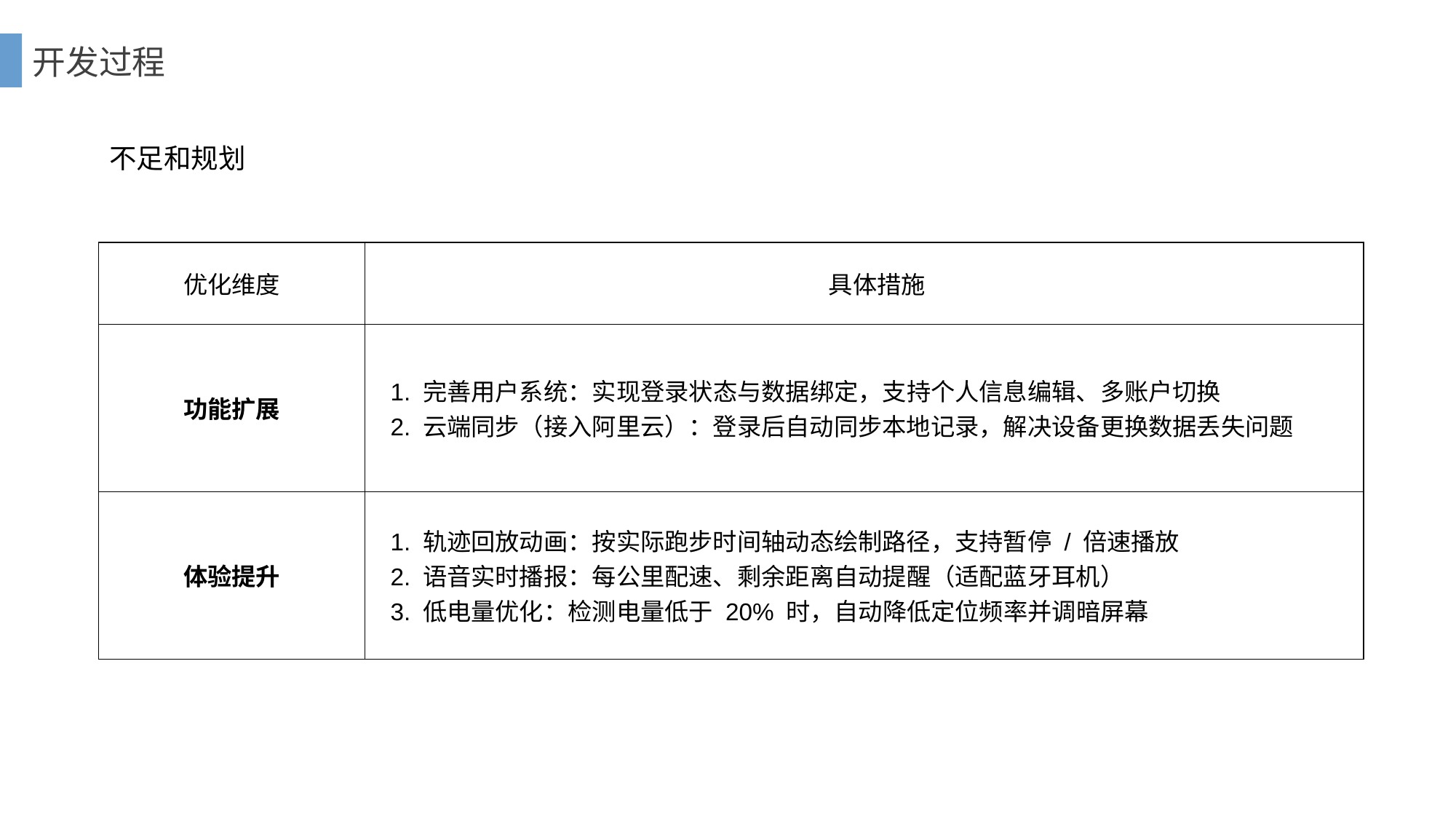

开发过程
不足和规划
| 优化维度 | 具体措施 |
| --- | --- |
| 功能扩展 | 1. 完善用户系统：实现登录状态与数据绑定，支持个人信息编辑、多账户切换 2. 云端同步（接入阿里云）：登录后自动同步本地记录，解决设备更换数据丢失问题 |
| 体验提升 | 1. 轨迹回放动画：按实际跑步时间轴动态绘制路径，支持暂停 / 倍速播放 2. 语音实时播报：每公里配速、剩余距离自动提醒（适配蓝牙耳机） 3. 低电量优化：检测电量低于 20% 时，自动降低定位频率并调暗屏幕 |